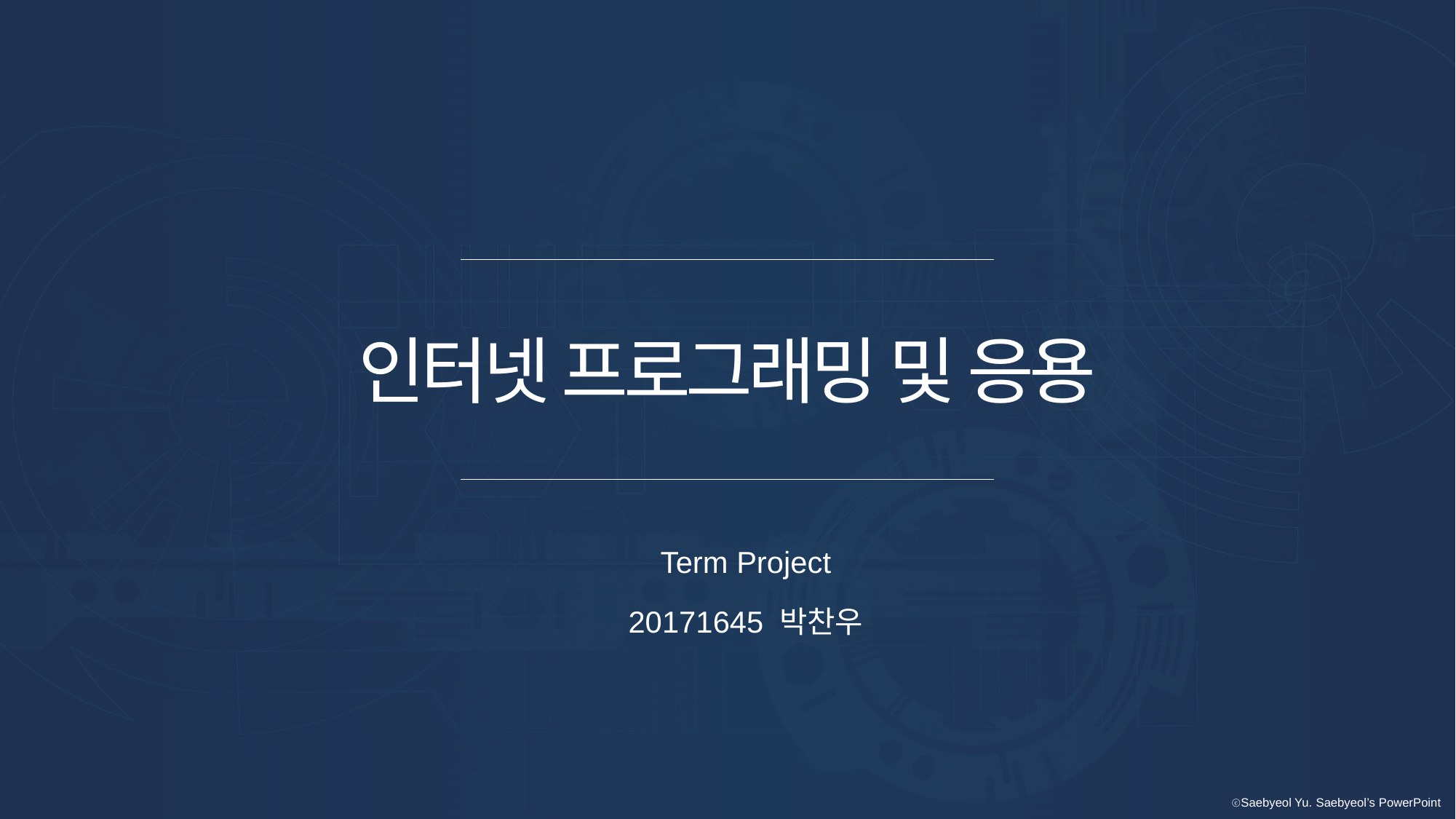

인터넷 프로그래밍 및 응용
Term Project
20171645 박찬우